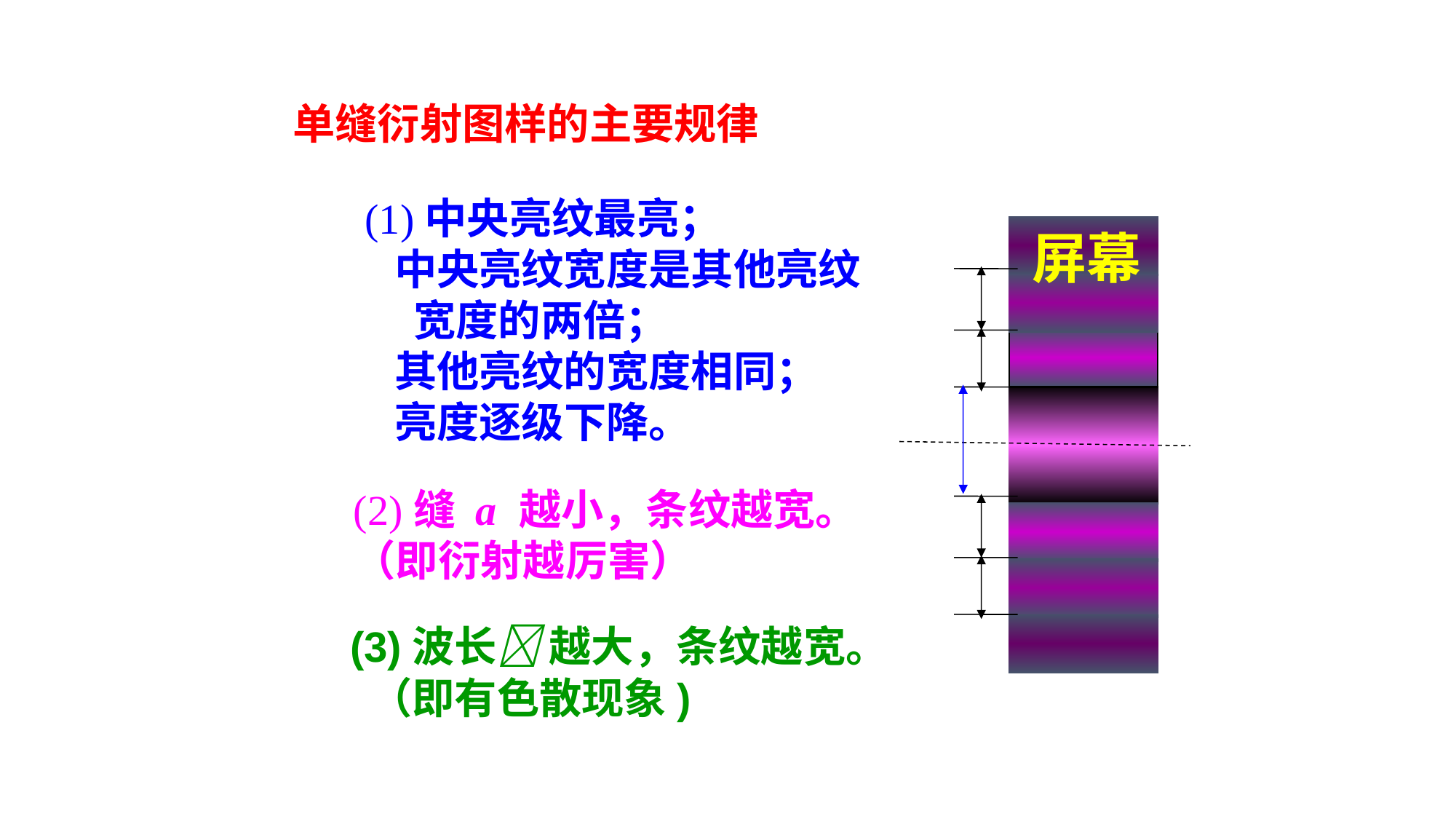

单缝衍射图样的主要规律
(1)中央亮纹最亮；
  中央亮纹宽度是其他亮纹
    宽度的两倍；
  其他亮纹的宽度相同；
  亮度逐级下降。

屏幕
屏幕

(2)缝 a 越小，条纹越宽。
（即衍射越厉害）
(3)波长λ 越大，条纹越宽。
 （即有色散现象)